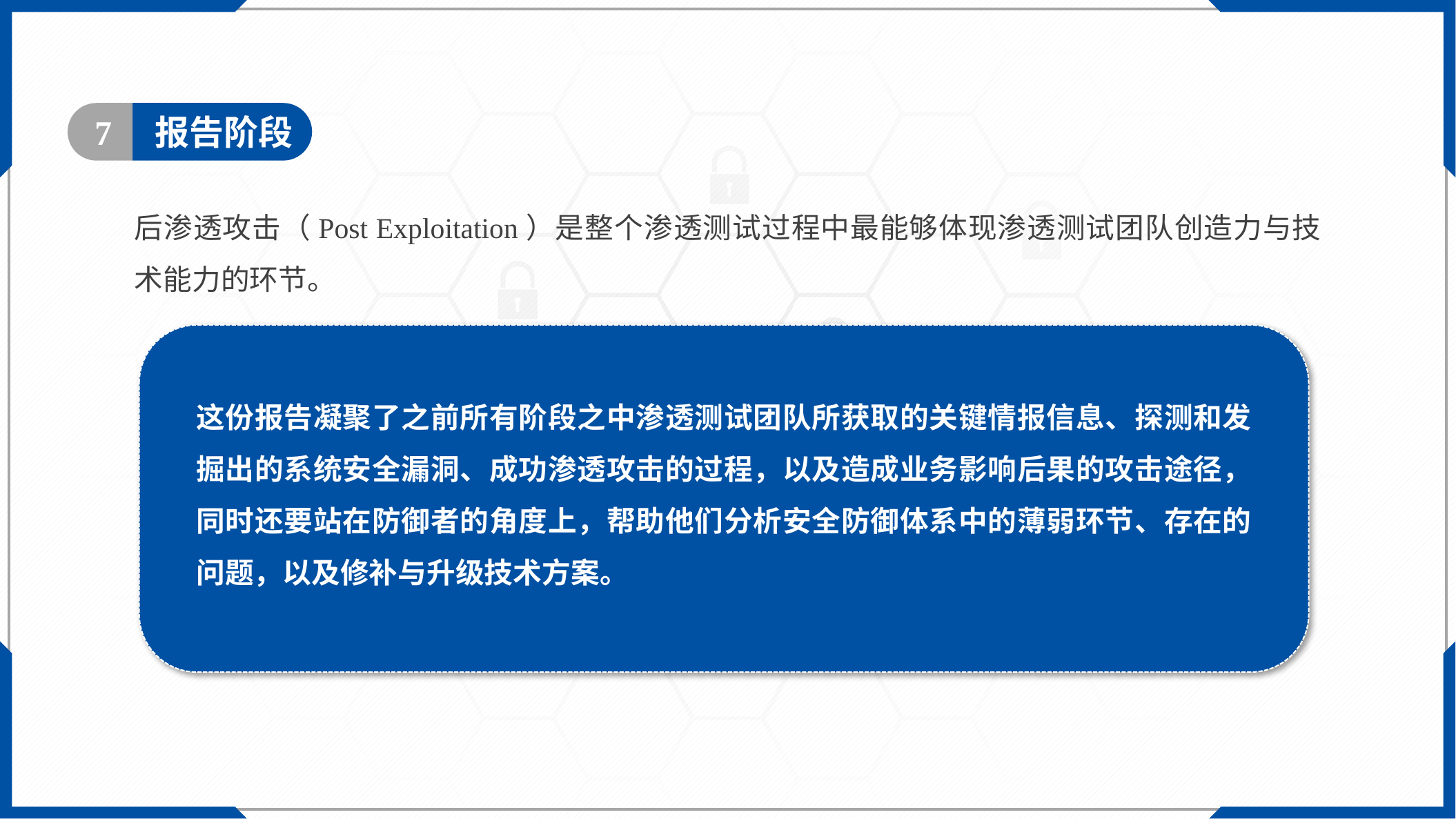

7
报告阶段
后渗透攻击（Post Exploitation）是整个渗透测试过程中最能够体现渗透测试团队创造力与技术能力的环节。

这份报告凝聚了之前所有阶段之中渗透测试团队所获取的关键情报信息、探测和发掘出的系统安全漏洞、成功渗透攻击的过程，以及造成业务影响后果的攻击途径，同时还要站在防御者的角度上，帮助他们分析安全防御体系中的薄弱环节、存在的问题，以及修补与升级技术方案。